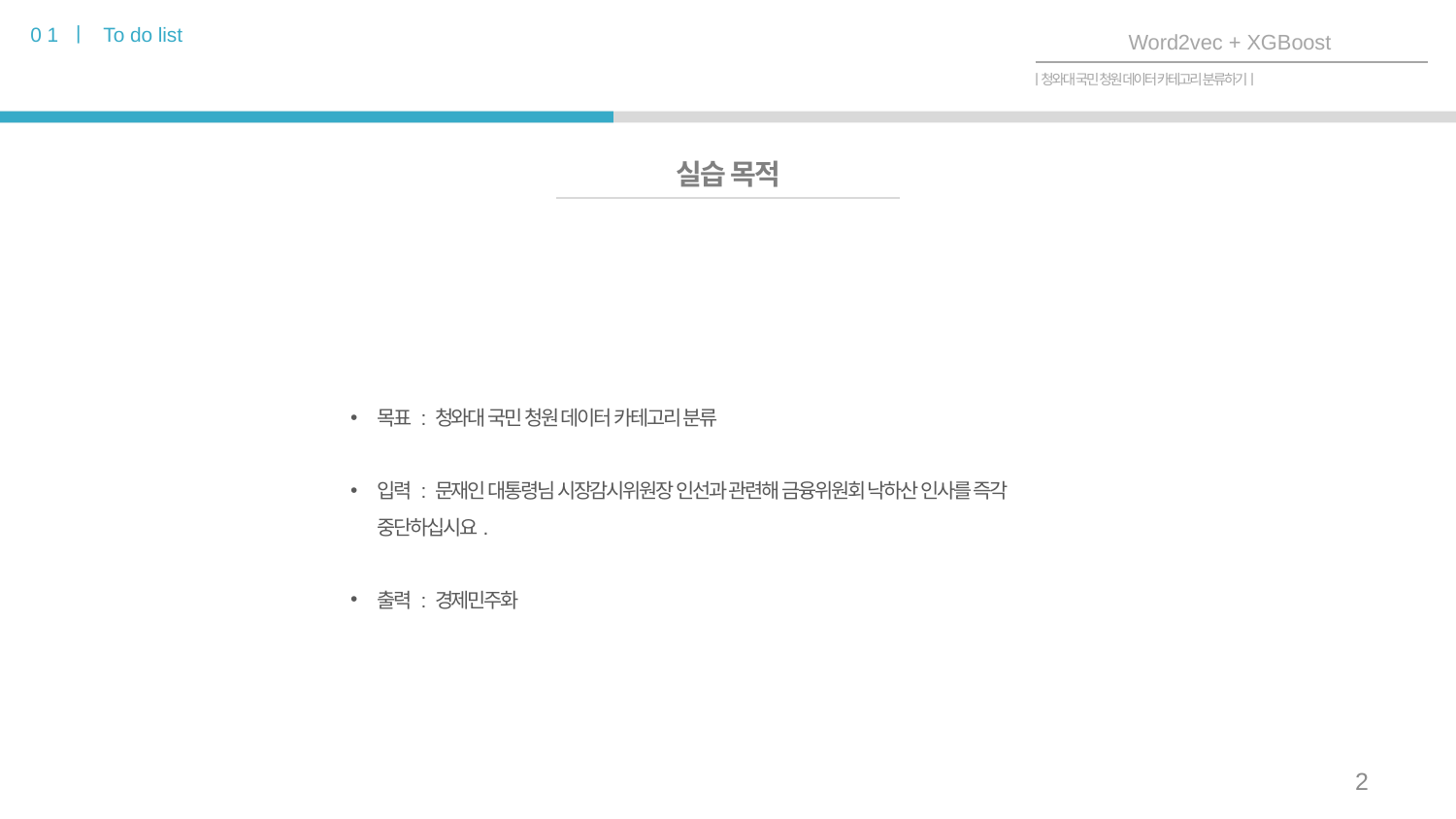

0 1 ㅣ  To do list
Word2vec + XGBoost
ㅣ청와대 국민 청원 데이터 카테고리 분류하기ㅣ

실습 목적
목표 : 청와대 국민 청원 데이터 카테고리 분류

입력 : 문재인 대통령님 시장감시위원장 인선과 관련해 금융위원회 낙하산 인사를 즉각 중단하십시요.

출력 : 경제민주화
2